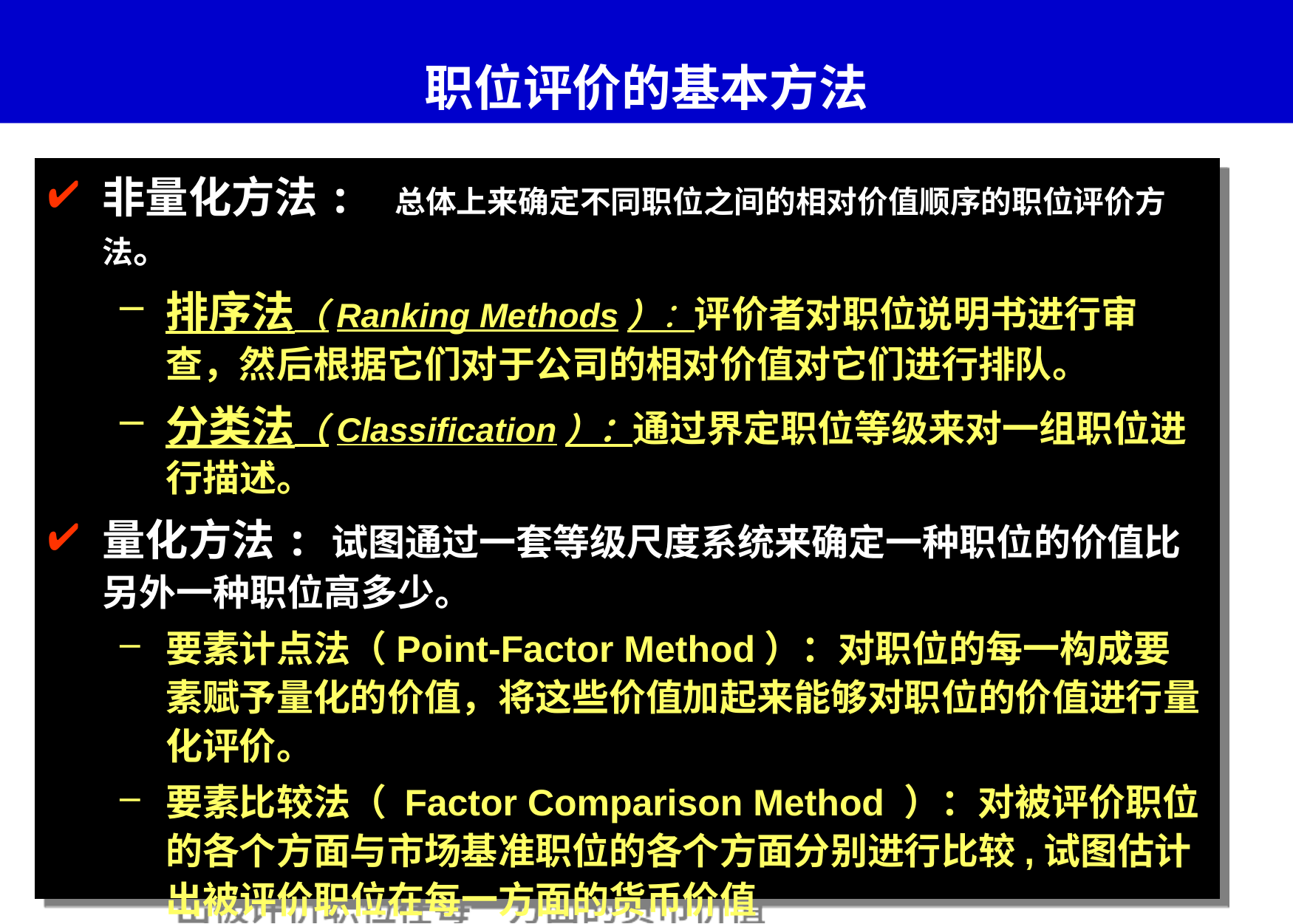

# 职位评价的基本方法
非量化方法:从总体上来确定不同职位之间的相对价值顺序的职位评价方法。
排序法（Ranking Methods）：评价者对职位说明书进行审查，然后根据它们对于公司的相对价值对它们进行排队。
分类法（Classification）：通过界定职位等级来对一组职位进行描述。
量化方法: 试图通过一套等级尺度系统来确定一种职位的价值比另外一种职位高多少。
要素计点法（Point-Factor Method）：对职位的每一构成要素赋予量化的价值，将这些价值加起来能够对职位的价值进行量化评价。
要素比较法（ Factor Comparison Method ）：对被评价职位的各个方面与市场基准职位的各个方面分别进行比较,试图估计出被评价职位在每一方面的货币价值